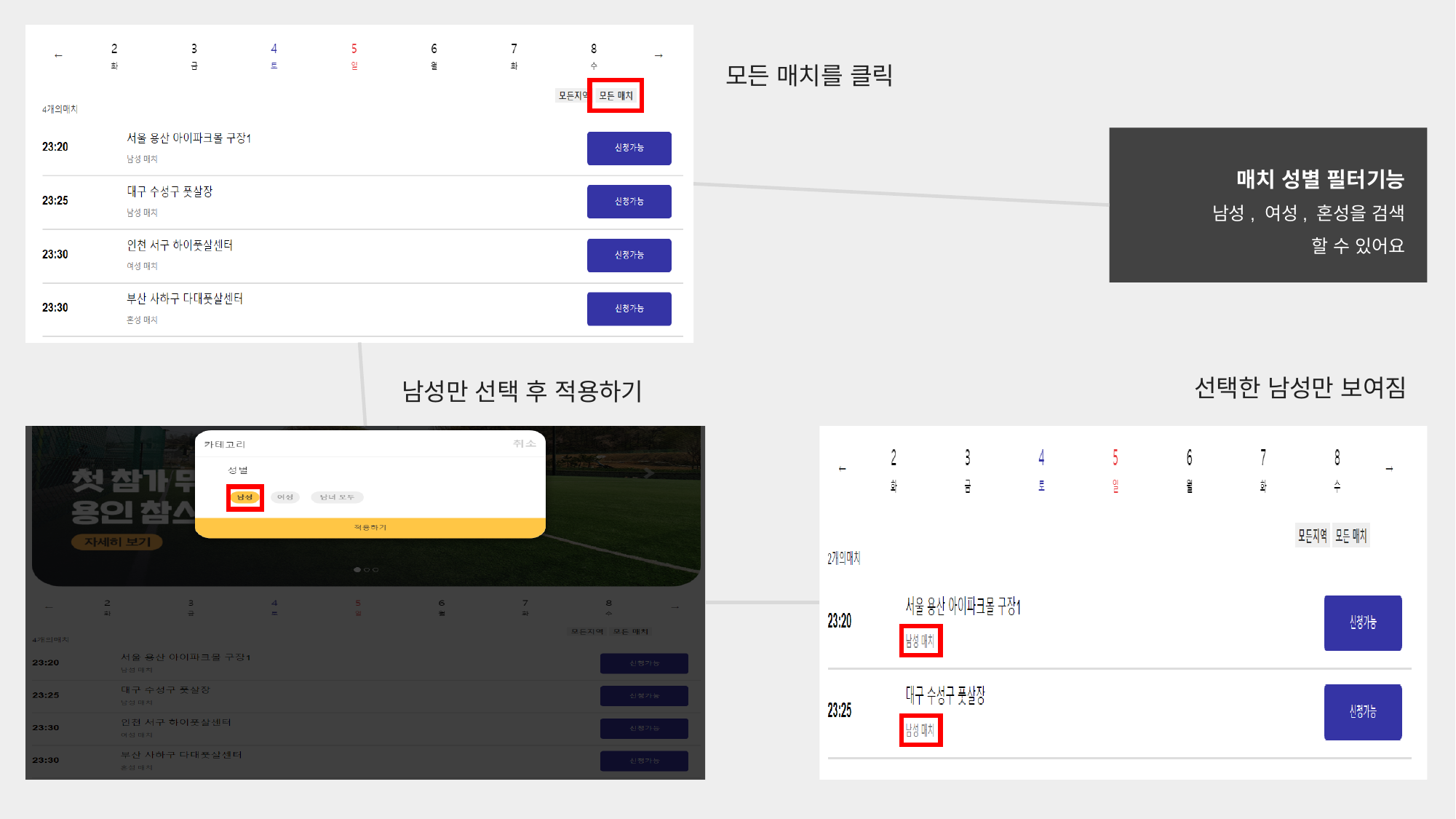

모든 매치를 클릭

매치 성별 필터기능
남성, 여성, 혼성을 검색
할 수 있어요
선택한 남성만 보여짐
남성만 선택 후 적용하기